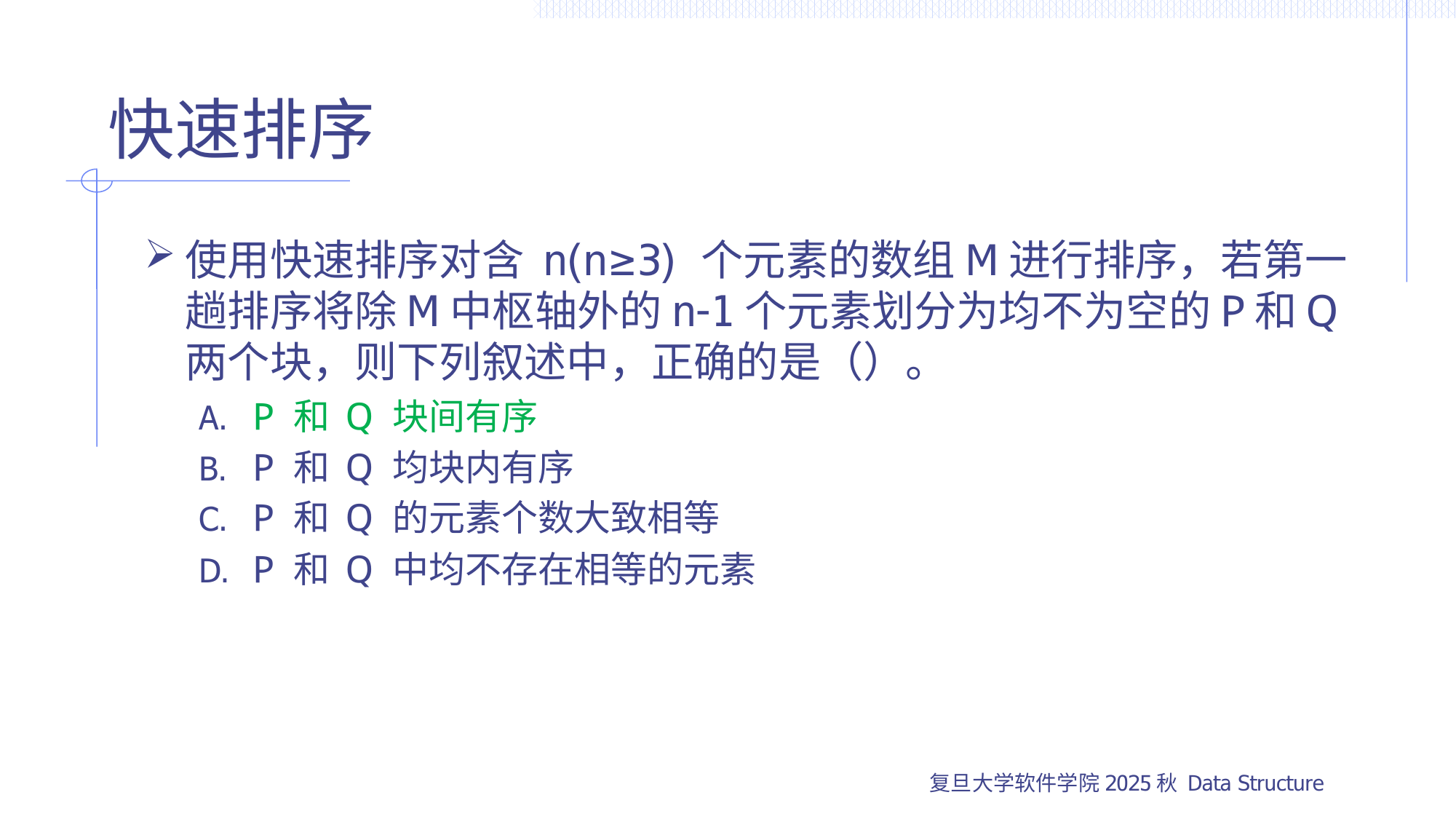

# 快速排序
使用快速排序对含 n(n≥3) 个元素的数组M进行排序，若第一趟排序将除M中枢轴外的n-1个元素划分为均不为空的P和Q两个块，则下列叙述中，正确的是（）。
P 和 Q 块间有序
P 和 Q 均块内有序
P 和 Q 的元素个数大致相等
P 和 Q 中均不存在相等的元素